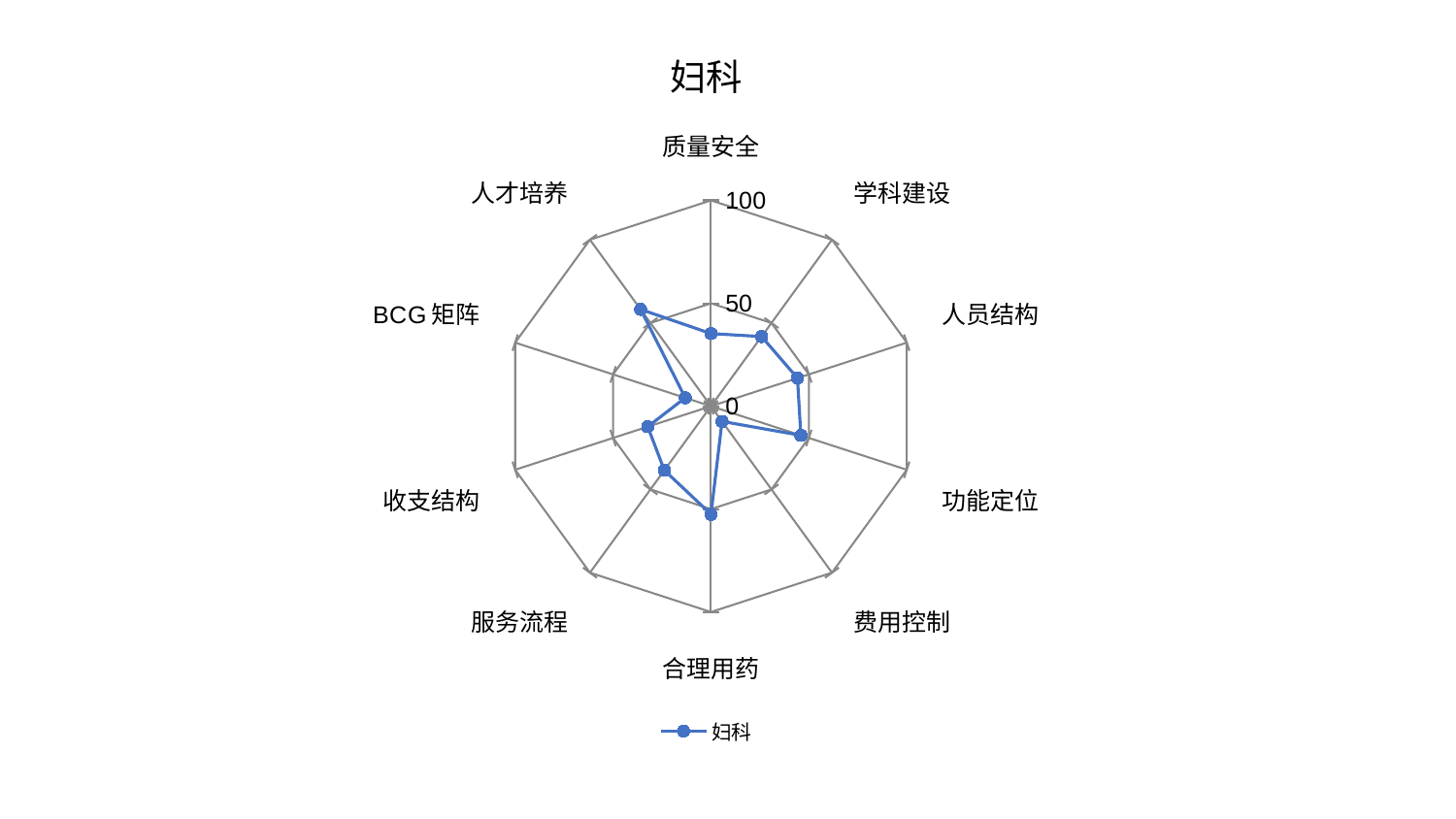

### Chart: 妇科

| Category | 妇科 |
|---|---|
| 质量安全 | 35.29941768756632 |
| 学科建设 | 41.83837826167093 |
| 人员结构 | 44.18728977922943 |
| 功能定位 | 45.90520194433648 |
| 费用控制 | 9.161048473322927 |
| 合理用药 | 52.5208143782802 |
| 服务流程 | 38.51721493932138 |
| 收支结构 | 32.315113572028864 |
| BCG矩阵 | 13.156249438531999 |
| 人才培养 | 58.13871275783331 |
112